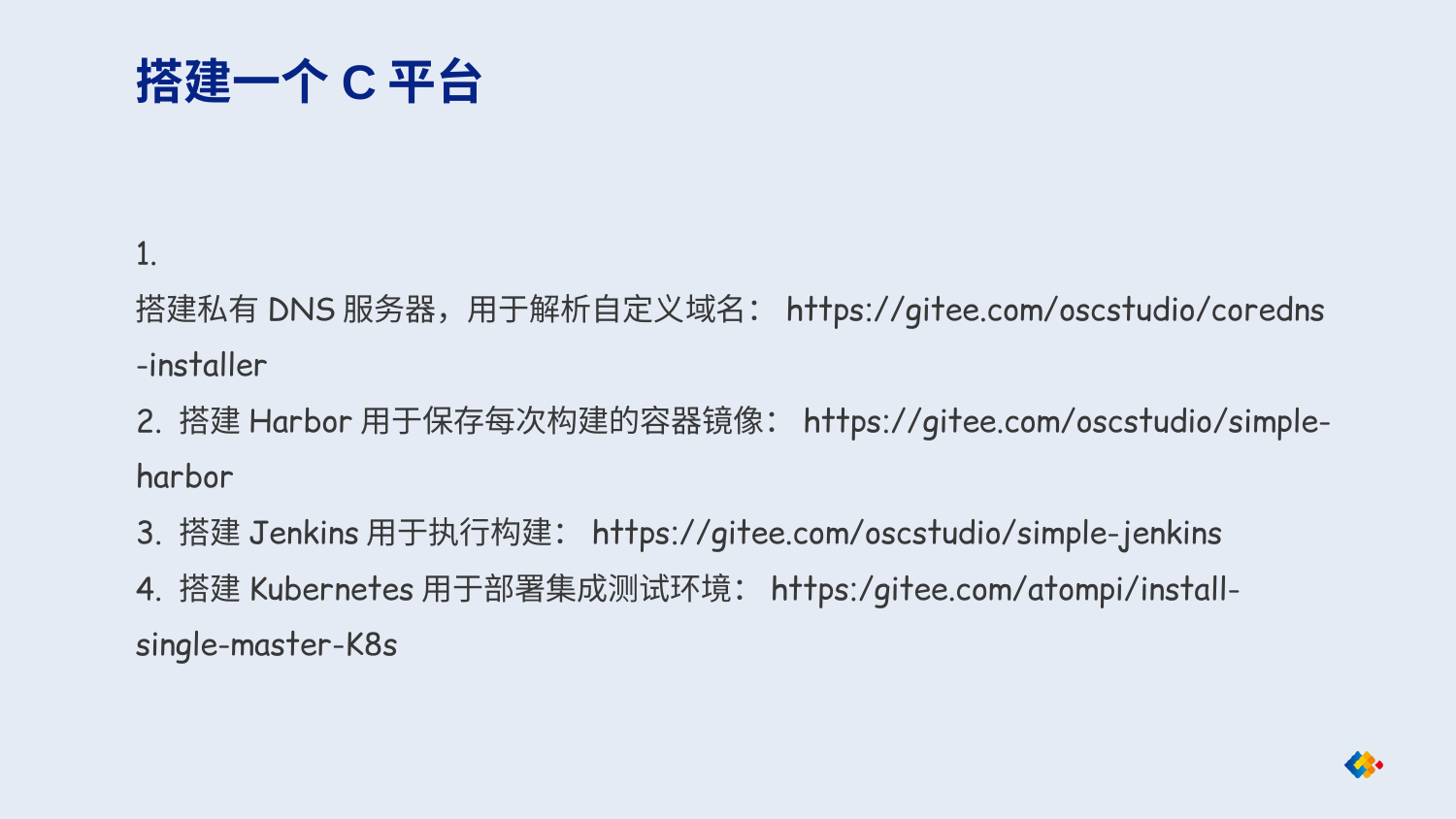

搭建一个C平台
1. 搭建私有DNS服务器，用于解析自定义域名：https://gitee.com/oscstudio/coredns-installer
2. 搭建Harbor用于保存每次构建的容器镜像：https://gitee.com/oscstudio/simple-harbor
3. 搭建Jenkins用于执行构建：https://gitee.com/oscstudio/simple-jenkins
4. 搭建Kubernetes用于部署集成测试环境：https:/gitee.com/atompi/install-single-master-K8s